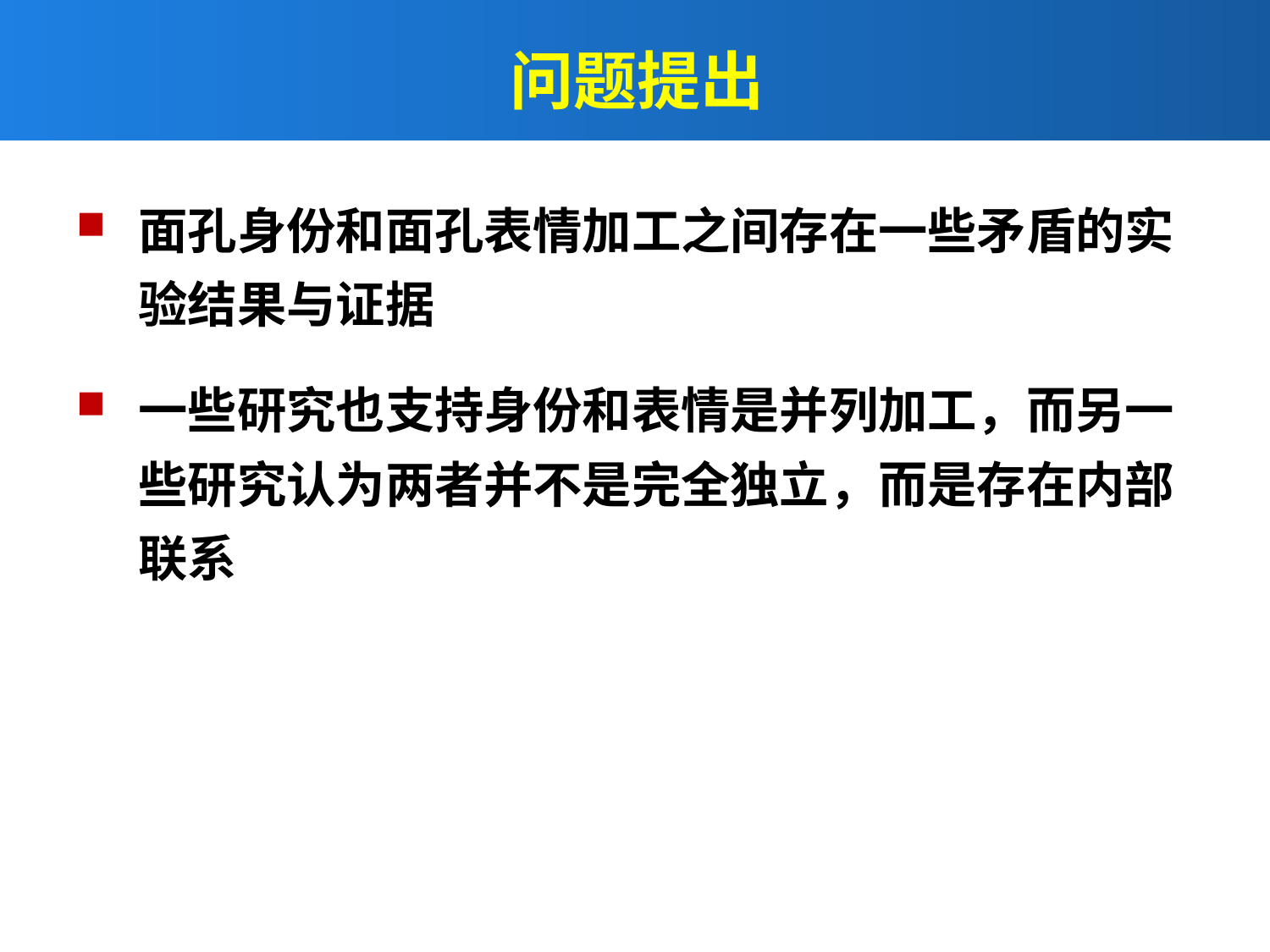

# 问题提出
面孔身份和面孔表情加工之间存在一些矛盾的实验结果与证据
一些研究也支持身份和表情是并列加工，而另一些研究认为两者并不是完全独立，而是存在内部联系